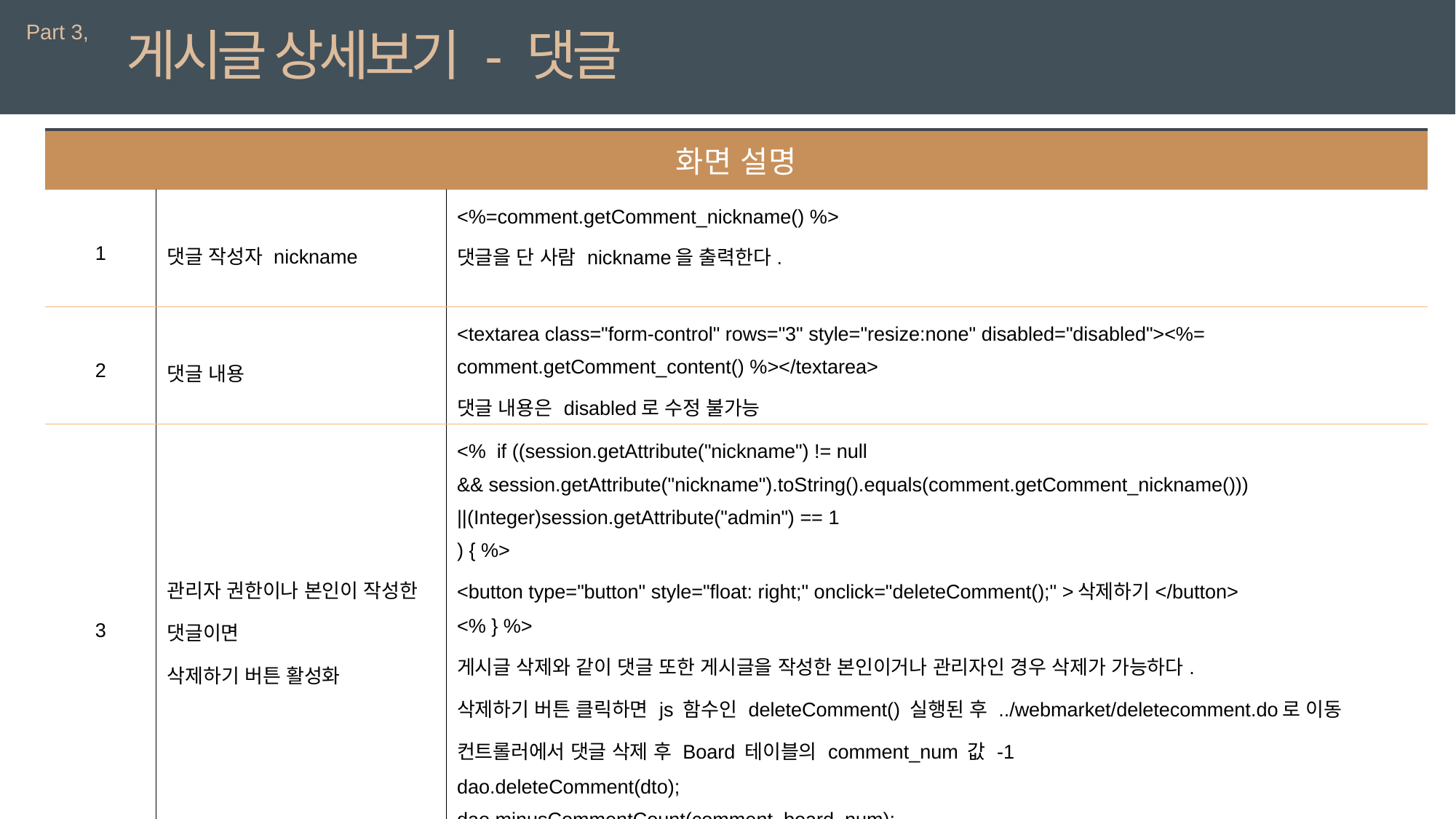

Part 3,
게시글 상세보기 - 댓글
| 화면 설명 |  |  |
| --- | --- | --- |
| 1 | 댓글 작성자 nickname | <%=comment.getComment\_nickname() %> 댓글을 단 사람 nickname을 출력한다. |
| 2 | 댓글 내용 | <textarea class="form-control" rows="3" style="resize:none" disabled="disabled"><%= comment.getComment\_content() %></textarea> 댓글 내용은 disabled로 수정 불가능 |
| 3 | 관리자 권한이나 본인이 작성한 댓글이면 삭제하기 버튼 활성화 | <% if ((session.getAttribute("nickname") != null && session.getAttribute("nickname").toString().equals(comment.getComment\_nickname())) ||(Integer)session.getAttribute("admin") == 1 ) { %> <button type="button" style="float: right;" onclick="deleteComment();" >삭제하기</button> <% } %> 게시글 삭제와 같이 댓글 또한 게시글을 작성한 본인이거나 관리자인 경우 삭제가 가능하다. 삭제하기 버튼 클릭하면 js 함수인 deleteComment() 실행된 후 ../webmarket/deletecomment.do로 이동 컨트롤러에서 댓글 삭제 후 Board 테이블의 comment\_num 값 -1 dao.deleteComment(dto); dao.minusCommentCount(comment\_board\_num); |